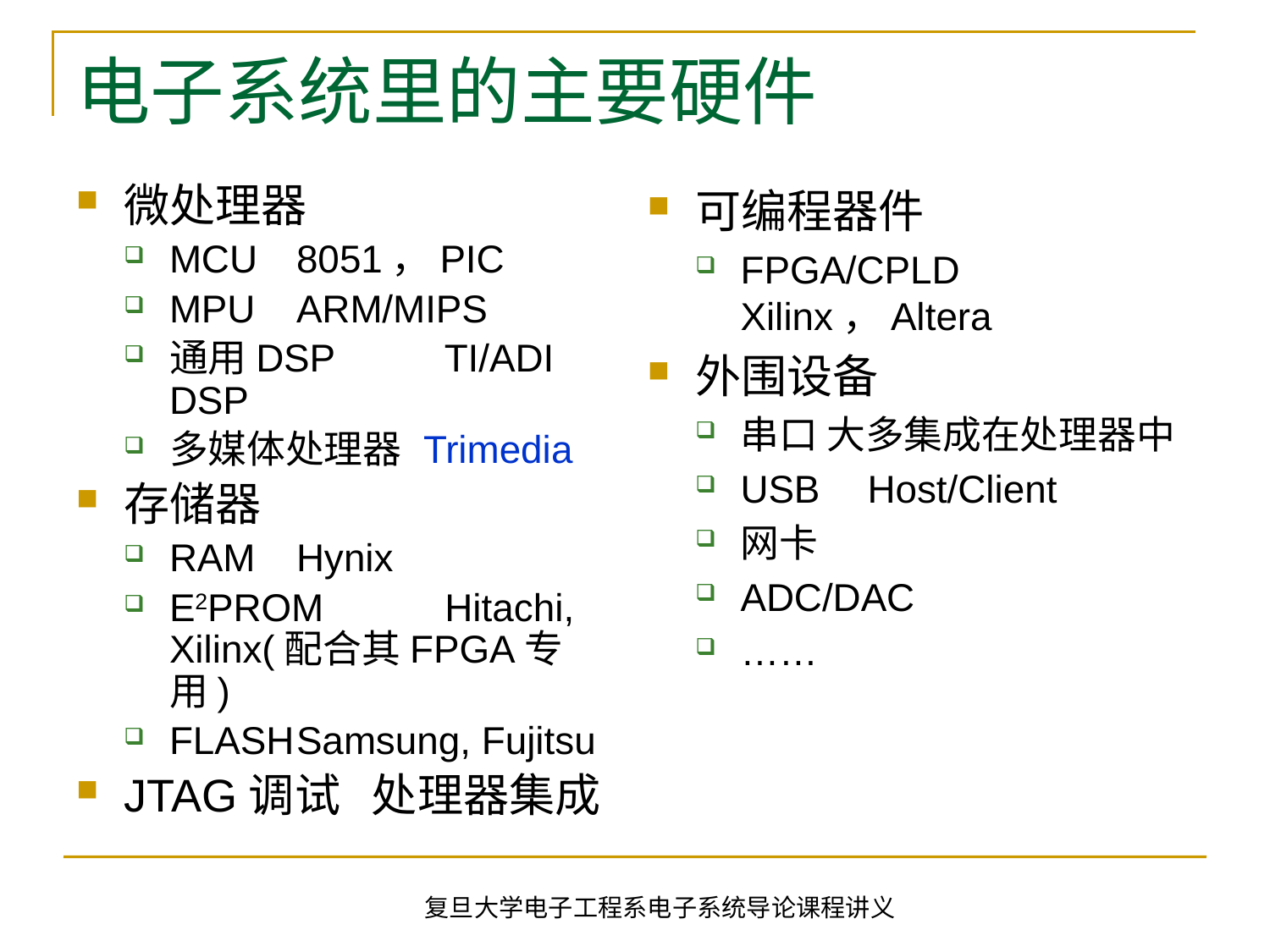

# 电子系统里的主要硬件
微处理器
MCU	8051，PIC
MPU	ARM/MIPS
通用DSP	  TI/ADI DSP
多媒体处理器	Trimedia
存储器
RAM	Hynix
E2PROM	  Hitachi, Xilinx(配合其FPGA专用)
FLASH	Samsung, Fujitsu
JTAG调试   处理器集成
可编程器件
FPGA/CPLD Xilinx，Altera
外围设备
串口 大多集成在处理器中
USB	Host/Client
网卡
ADC/DAC
……